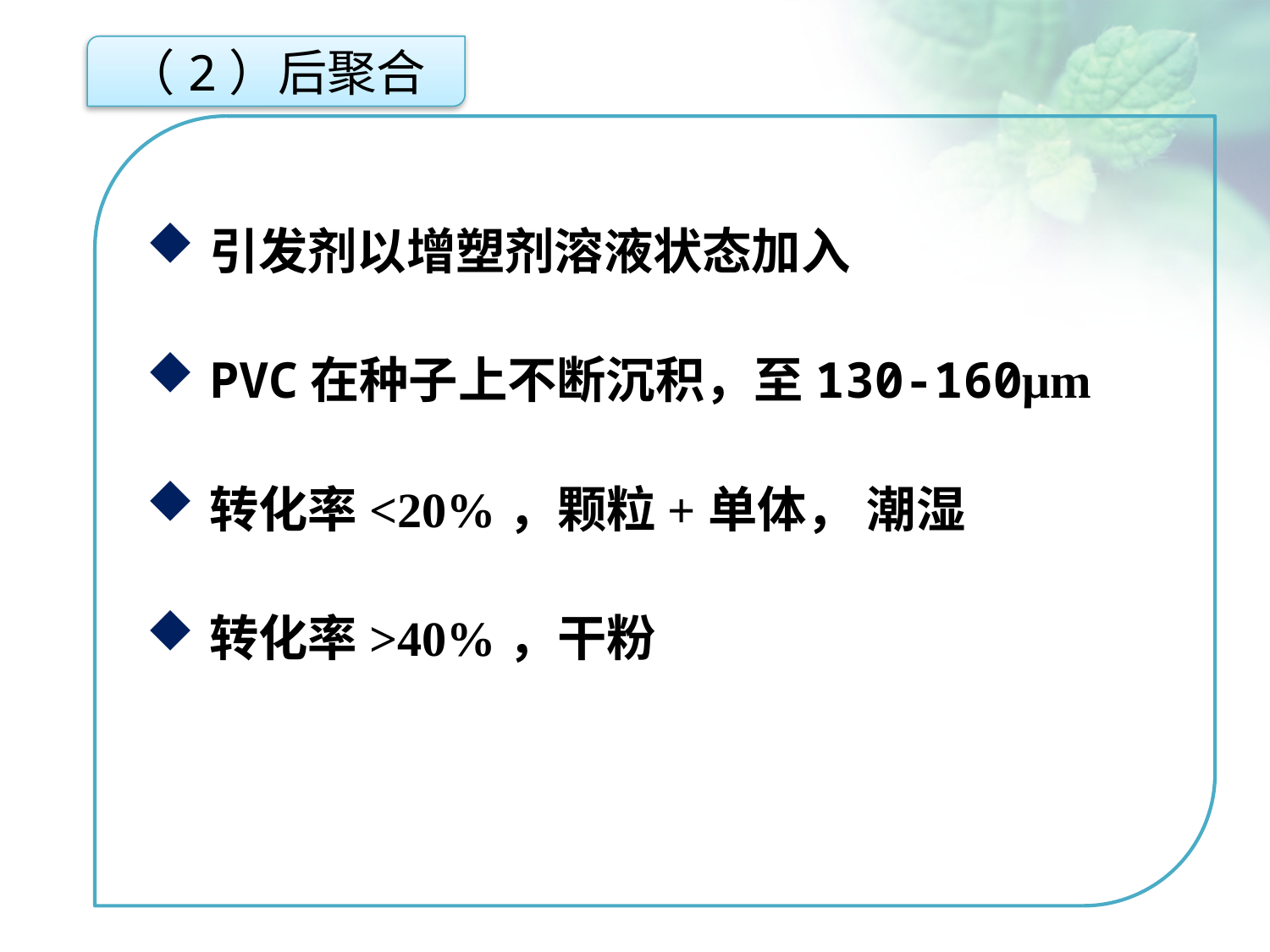

（2）后聚合
引发剂以增塑剂溶液状态加入
PVC在种子上不断沉积，至130-160μm
转化率<20%，颗粒+单体， 潮湿
转化率>40%，干粉
点击添加文本
点击添加文本
点击添加文本
点击添加文本